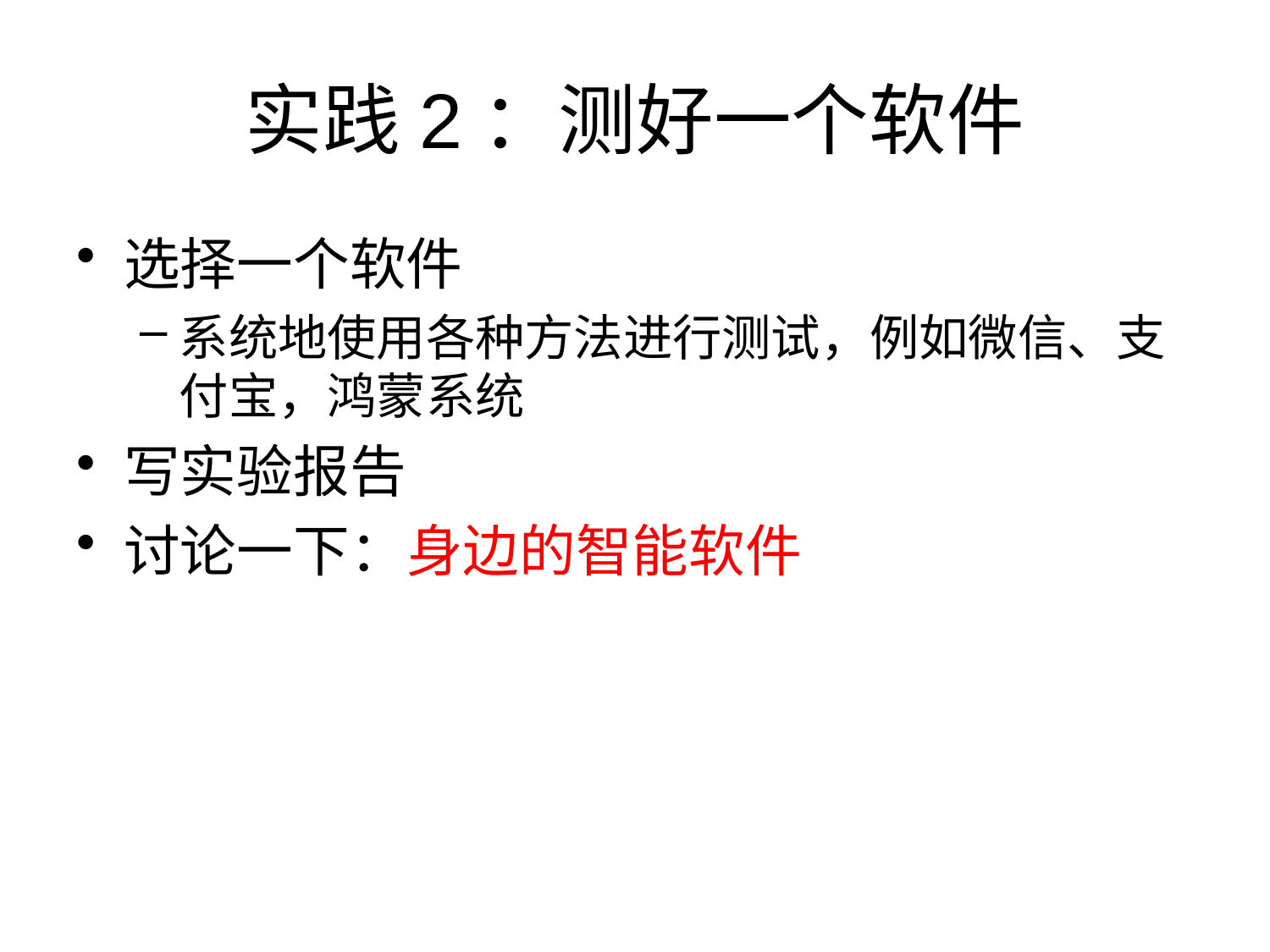

# 实践2：测好一个软件
选择一个软件
系统地使用各种方法进行测试，例如微信、支付宝，鸿蒙系统
写实验报告
讨论一下：身边的智能软件